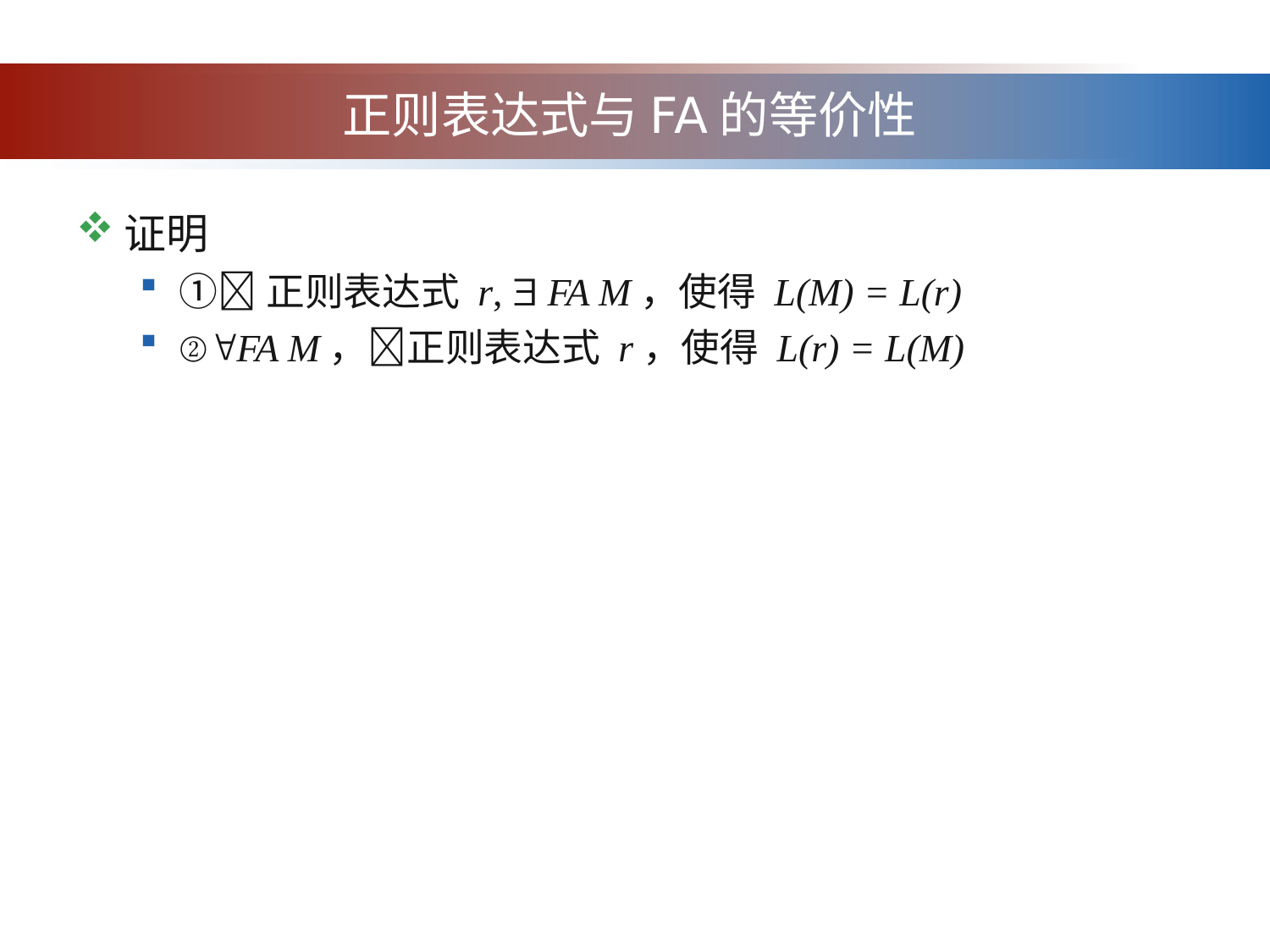

# 正则表达式与FA的等价性
证明
①∀正则表达式 r, ∃ FA M，使得 L(M) = L(r)
②∀FA M，∃正则表达式 r，使得 L(r) = L(M)